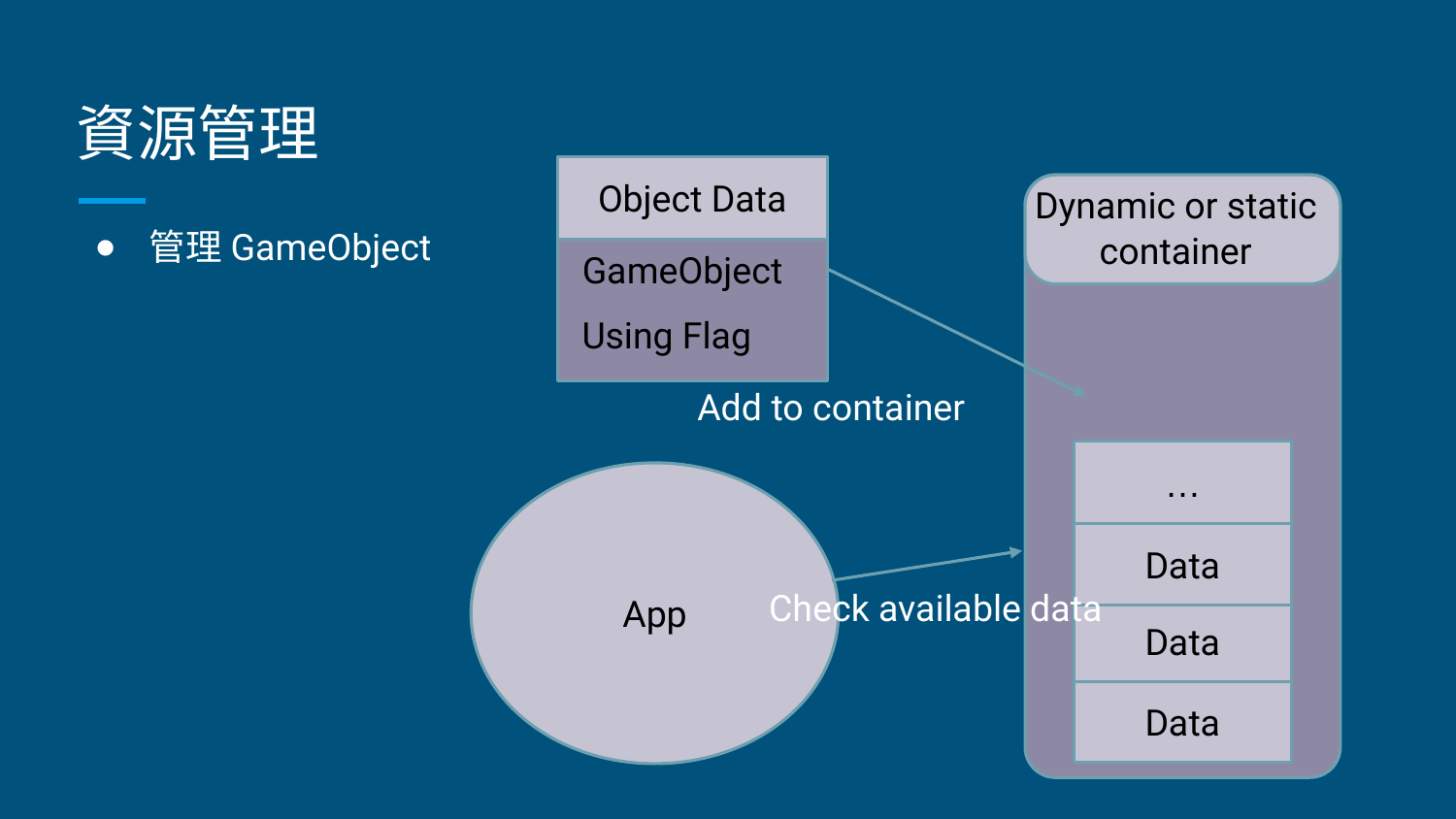

# 資源管理

Object Data

Dynamic or static
管理GameObject

container
GameObject
Using Flag
Add to container
…
App
Data
Check available data
Data
Data